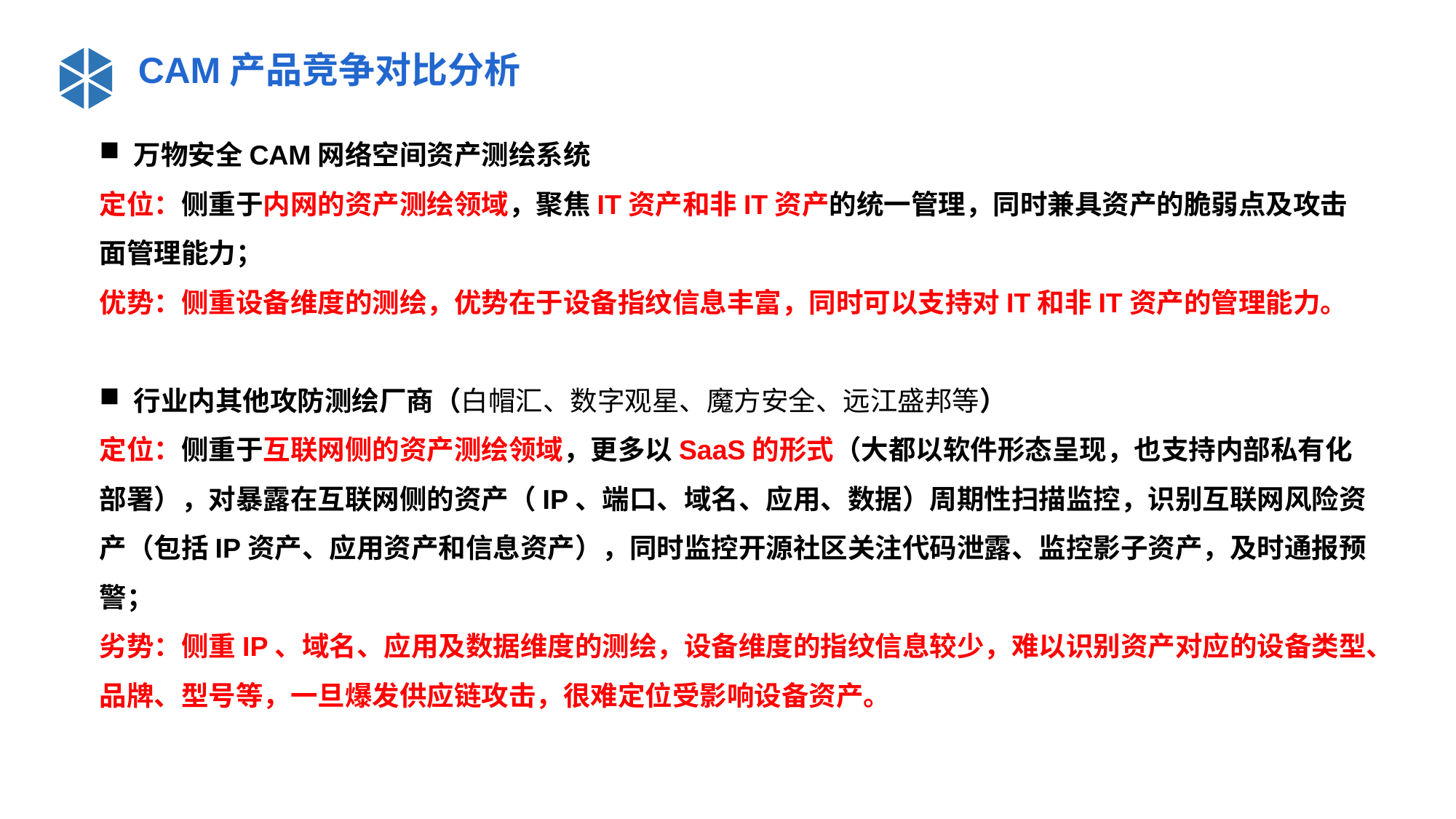

CAM产品竞争对比分析

万物安全CAM网络空间资产测绘系统
定位：侧重于内网的资产测绘领域，聚焦IT资产和非IT资产的统一管理，同时兼具资产的脆弱点及攻击面管理能力；
优势：侧重设备维度的测绘，优势在于设备指纹信息丰富，同时可以支持对IT和非IT资产的管理能力。

行业内其他攻防测绘厂商（白帽汇、数字观星、魔方安全、远江盛邦等）
定位：侧重于互联网侧的资产测绘领域，更多以SaaS的形式（大都以软件形态呈现，也支持内部私有化部署），对暴露在互联网侧的资产（IP、端口、域名、应用、数据）周期性扫描监控，识别互联网风险资产（包括IP资产、应用资产和信息资产），同时监控开源社区关注代码泄露、监控影子资产，及时通报预警；
劣势：侧重IP、域名、应用及数据维度的测绘，设备维度的指纹信息较少，难以识别资产对应的设备类型、品牌、型号等，一旦爆发供应链攻击，很难定位受影响设备资产。